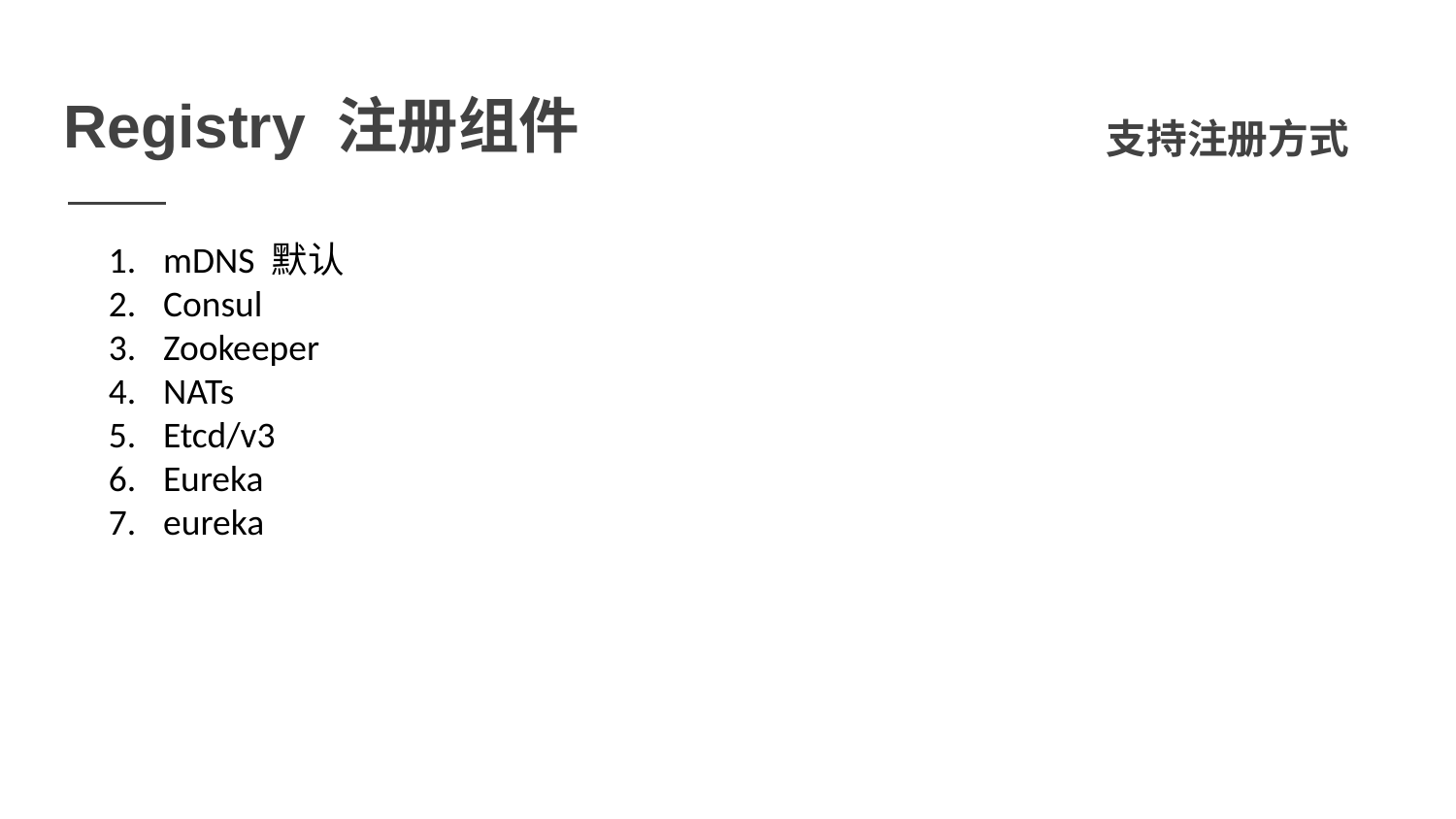

Registry 注册组件
支持注册方式
mDNS 默认
Consul
Zookeeper
NATs
Etcd/v3
Eureka
eureka